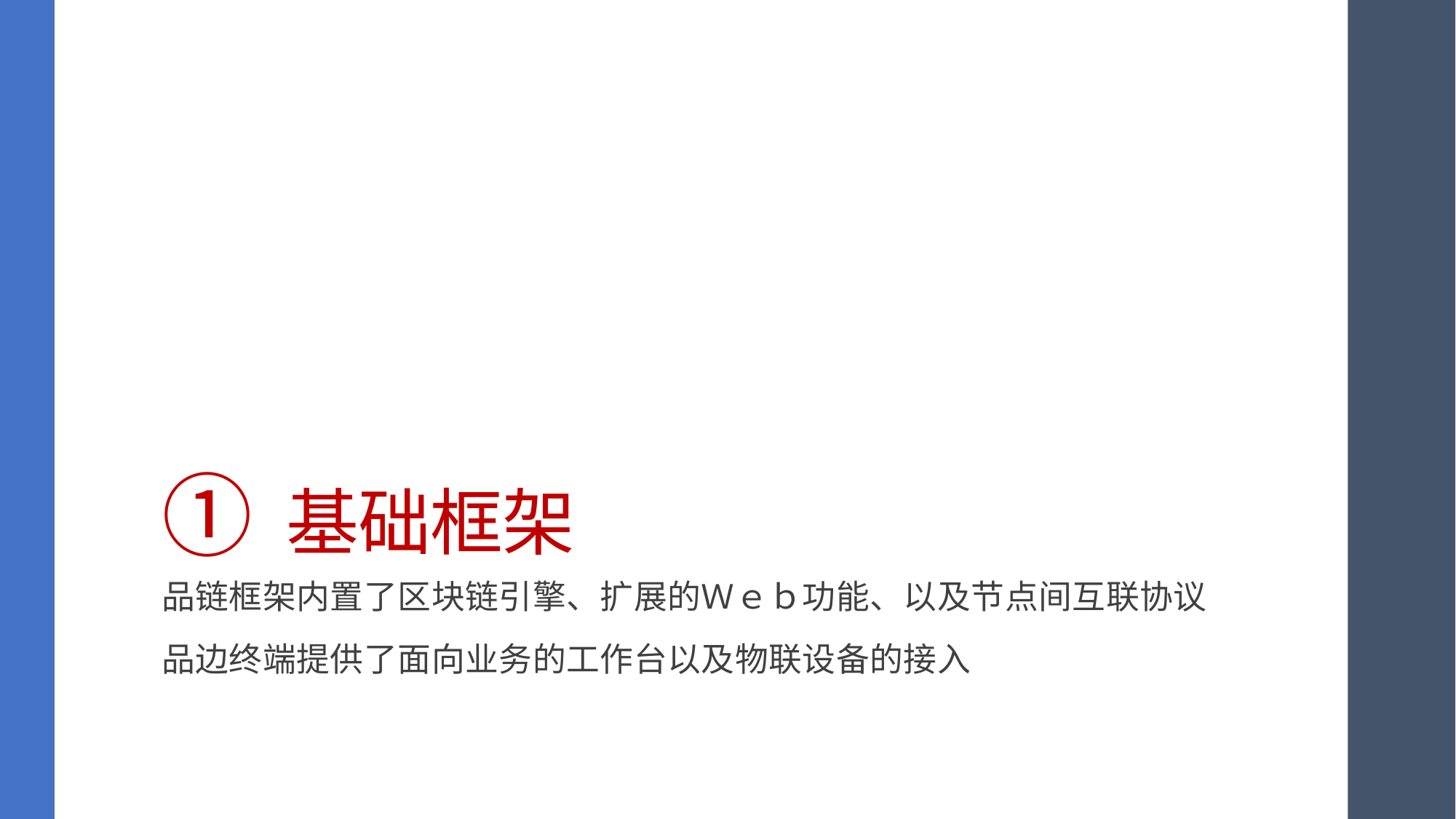

# ① 基础框架
品链框架内置了区块链引擎、扩展的Ｗｅｂ功能、以及节点间互联协议
品边终端提供了面向业务的工作台以及物联设备的接入